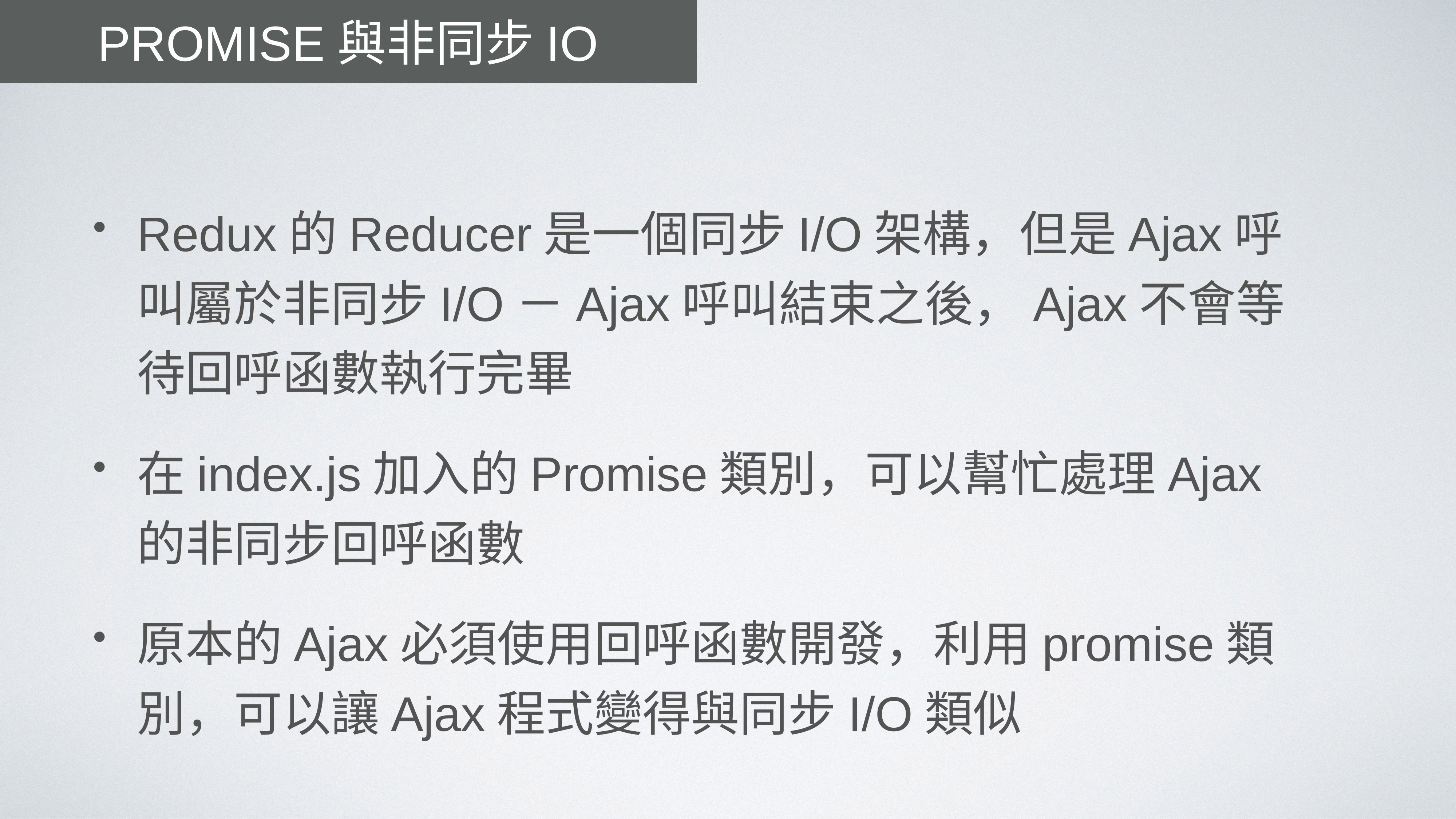

# Promise與非同步IO
Redux的Reducer是一個同步I/O架構，但是Ajax呼叫屬於非同步I/O－Ajax呼叫結束之後，Ajax不會等待回呼函數執行完畢
在index.js加入的Promise類別，可以幫忙處理Ajax的非同步回呼函數
原本的Ajax必須使用回呼函數開發，利用promise類別，可以讓Ajax程式變得與同步I/O類似